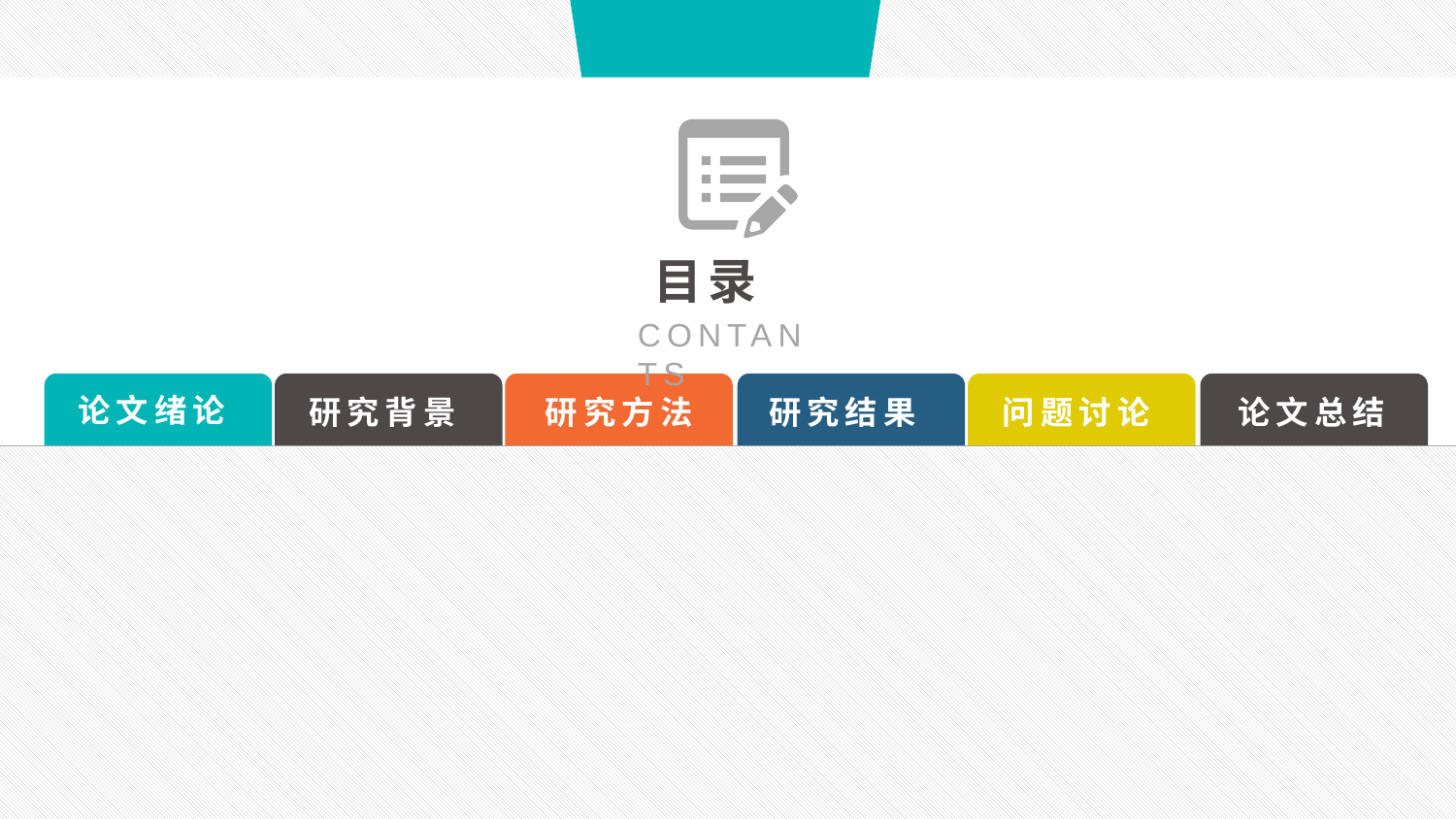

目录
CONTANTS

论文绪论

研究背景

研究方法

研究结果

问题讨论

论文总结